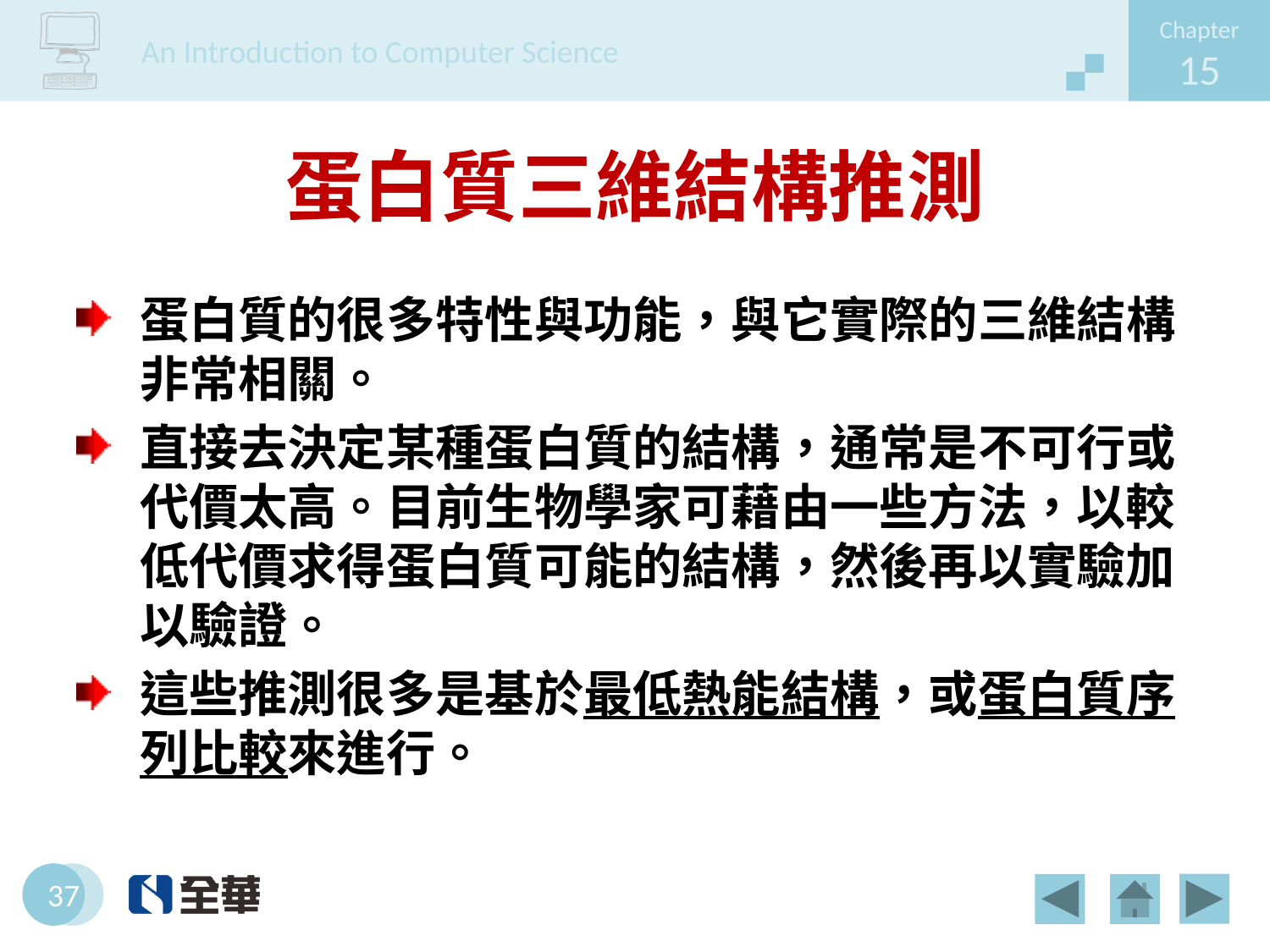

# 蛋白質三維結構推測
蛋白質的很多特性與功能，與它實際的三維結構非常相關。
直接去決定某種蛋白質的結構，通常是不可行或代價太高。目前生物學家可藉由一些方法，以較低代價求得蛋白質可能的結構，然後再以實驗加以驗證。
這些推測很多是基於最低熱能結構，或蛋白質序列比較來進行。